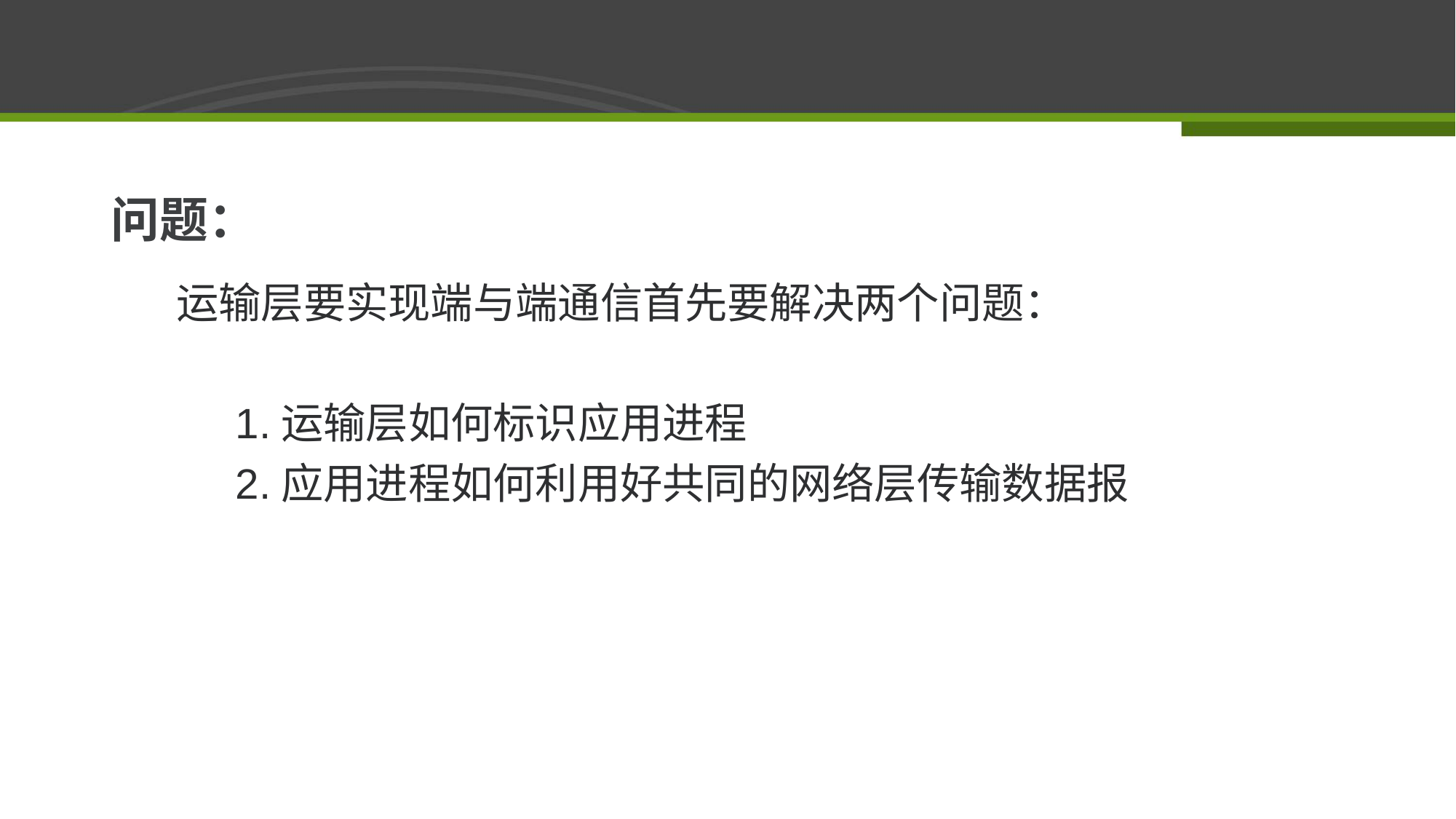

# 问题：
运输层要实现端与端通信首先要解决两个问题：

     1.运输层如何标识应用进程
     2.应用进程如何利用好共同的网络层传输数据报